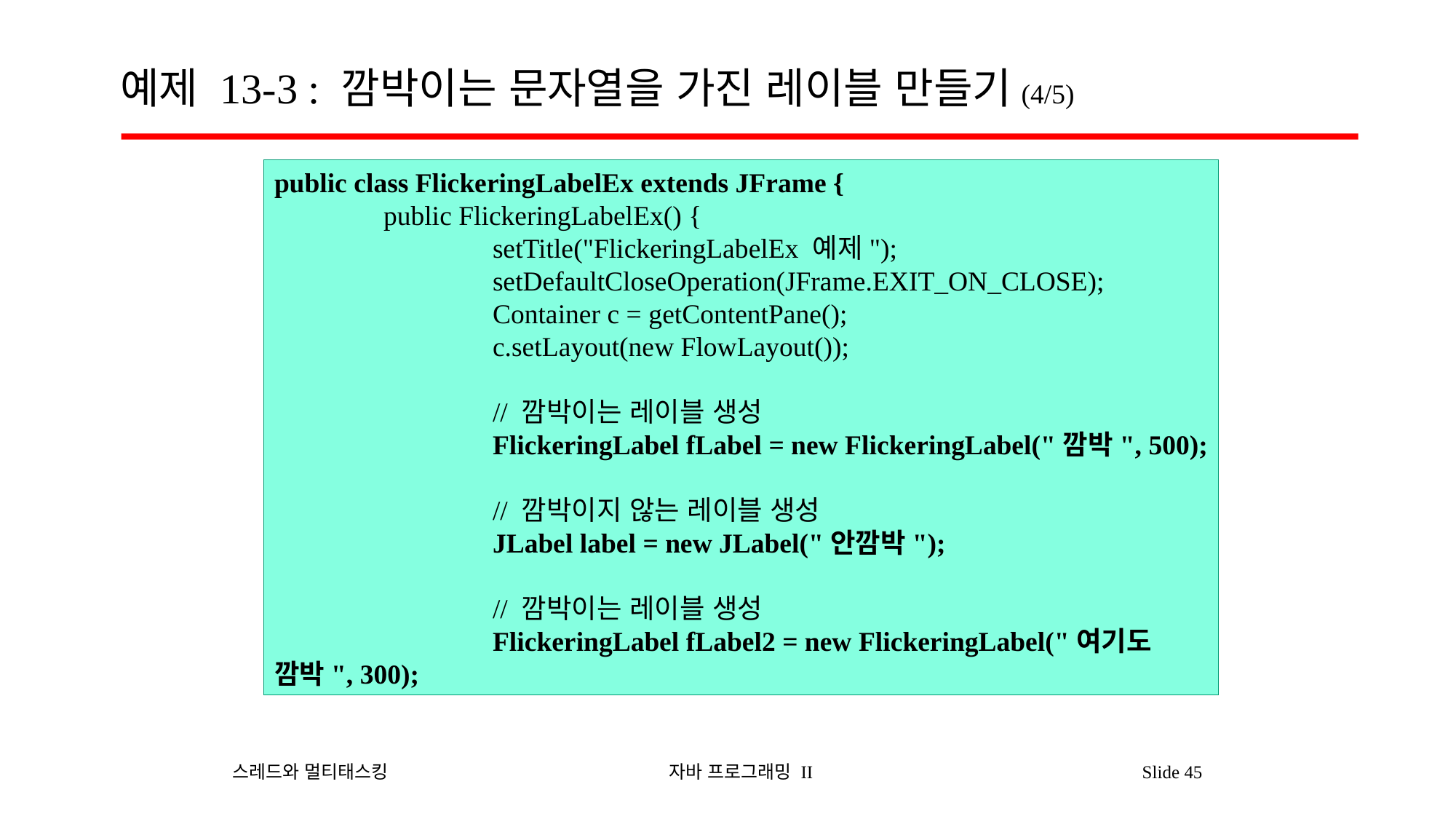

# 예제 13-3 : 깜박이는 문자열을 가진 레이블 만들기(4/5)
public class FlickeringLabelEx extends JFrame {
	public FlickeringLabelEx() {
		setTitle("FlickeringLabelEx 예제");
		setDefaultCloseOperation(JFrame.EXIT_ON_CLOSE);
		Container c = getContentPane();
		c.setLayout(new FlowLayout());

		// 깜박이는 레이블 생성
		FlickeringLabel fLabel = new FlickeringLabel("깜박", 500);

		// 깜박이지 않는 레이블 생성
		JLabel label = new JLabel("안깜박");

		// 깜박이는 레이블 생성
		FlickeringLabel fLabel2 = new FlickeringLabel("여기도 깜박", 300);